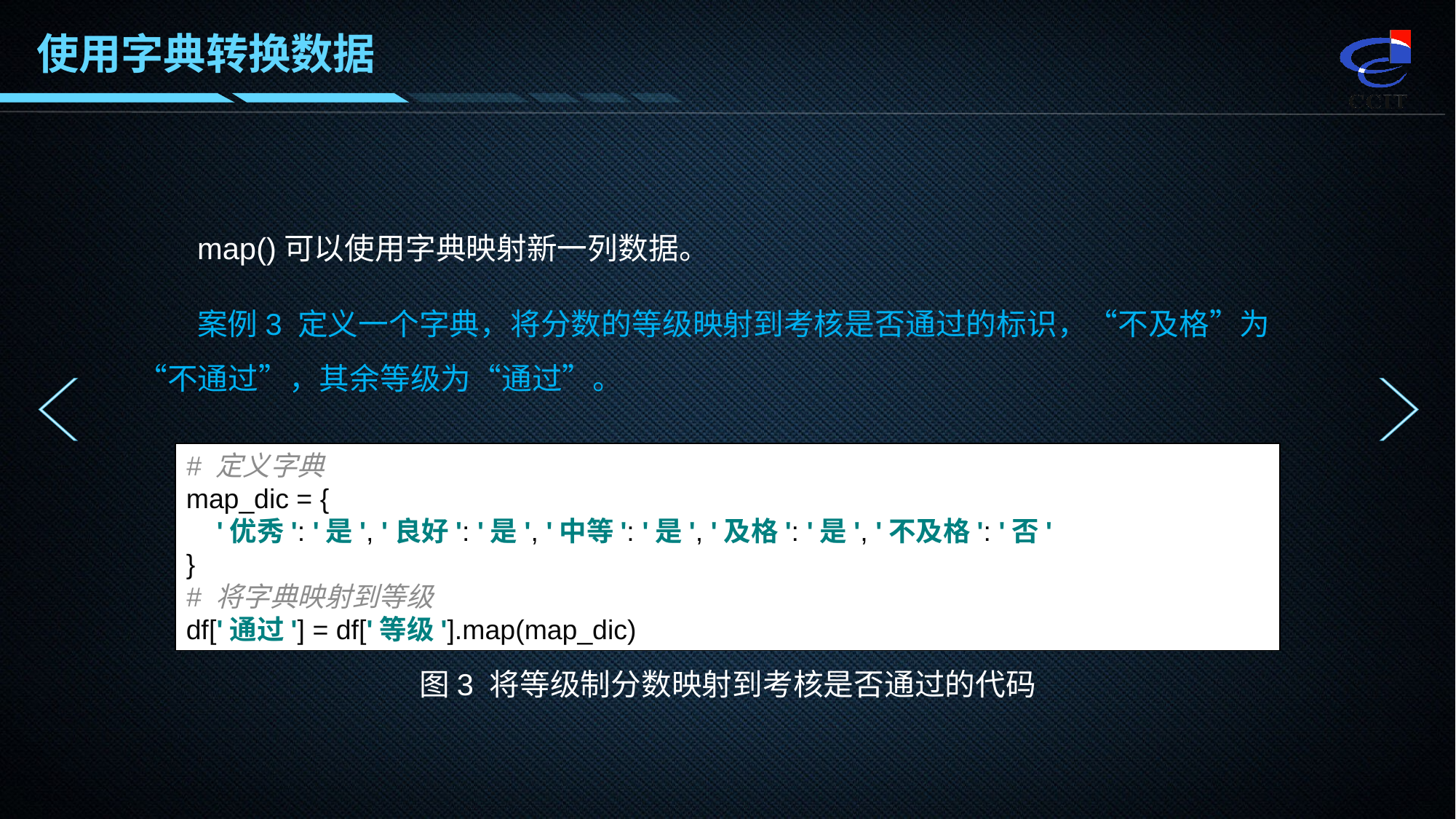

使用字典转换数据
map()可以使用字典映射新一列数据。
案例3 定义一个字典，将分数的等级映射到考核是否通过的标识，“不及格”为“不通过”，其余等级为“通过”。
# 定义字典 map_dic = { '优秀': '是', '良好': '是', '中等': '是', '及格': '是', '不及格': '否' } # 将字典映射到等级 df['通过'] = df['等级'].map(map_dic)
图3 将等级制分数映射到考核是否通过的代码